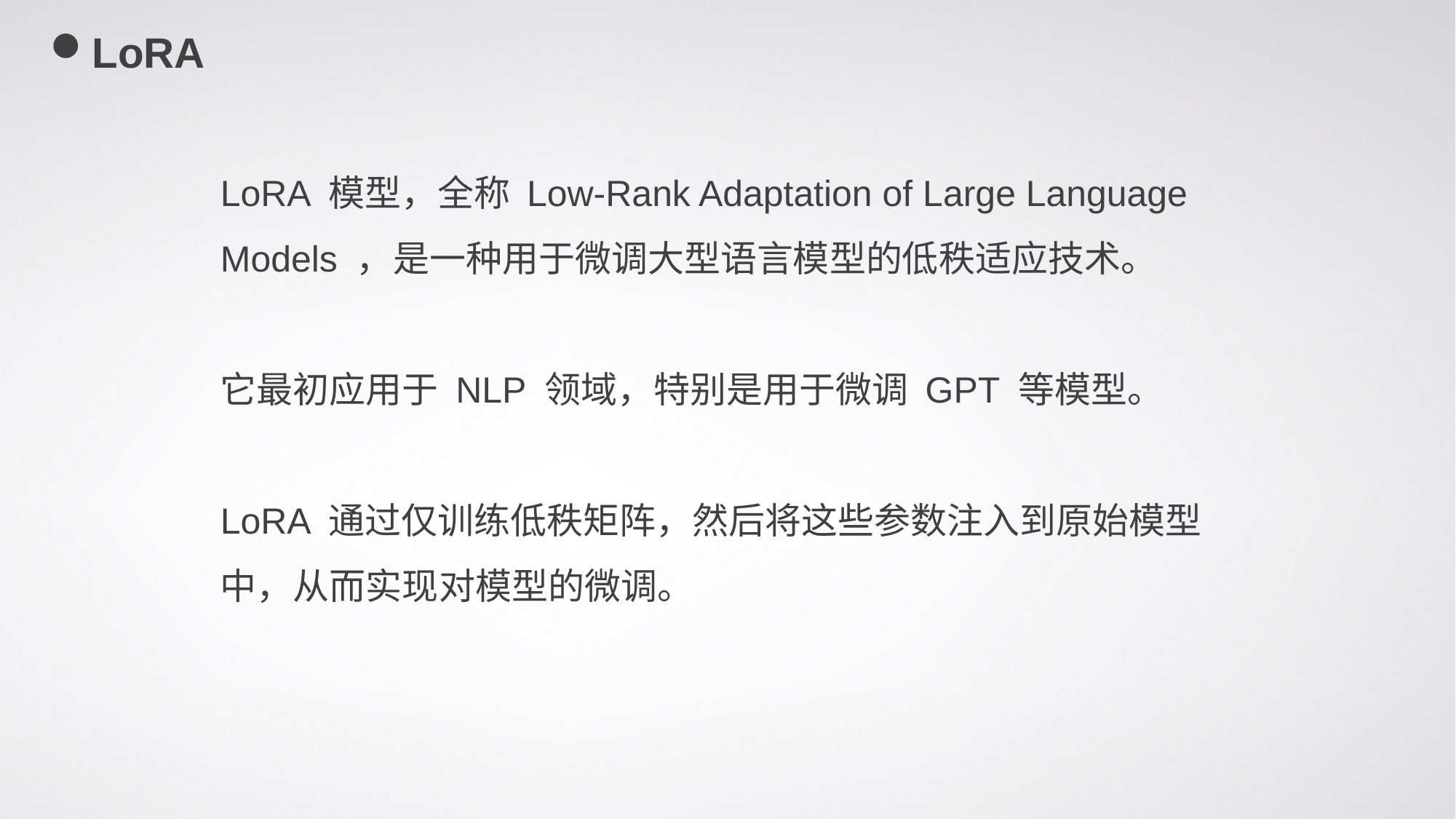

LoRA
LoRA 模型，全称 Low-Rank Adaptation of Large Language Models ，是一种用于微调大型语言模型的低秩适应技术。

它最初应用于 NLP 领域，特别是用于微调 GPT 等模型。

LoRA 通过仅训练低秩矩阵，然后将这些参数注入到原始模型中，从而实现对模型的微调。